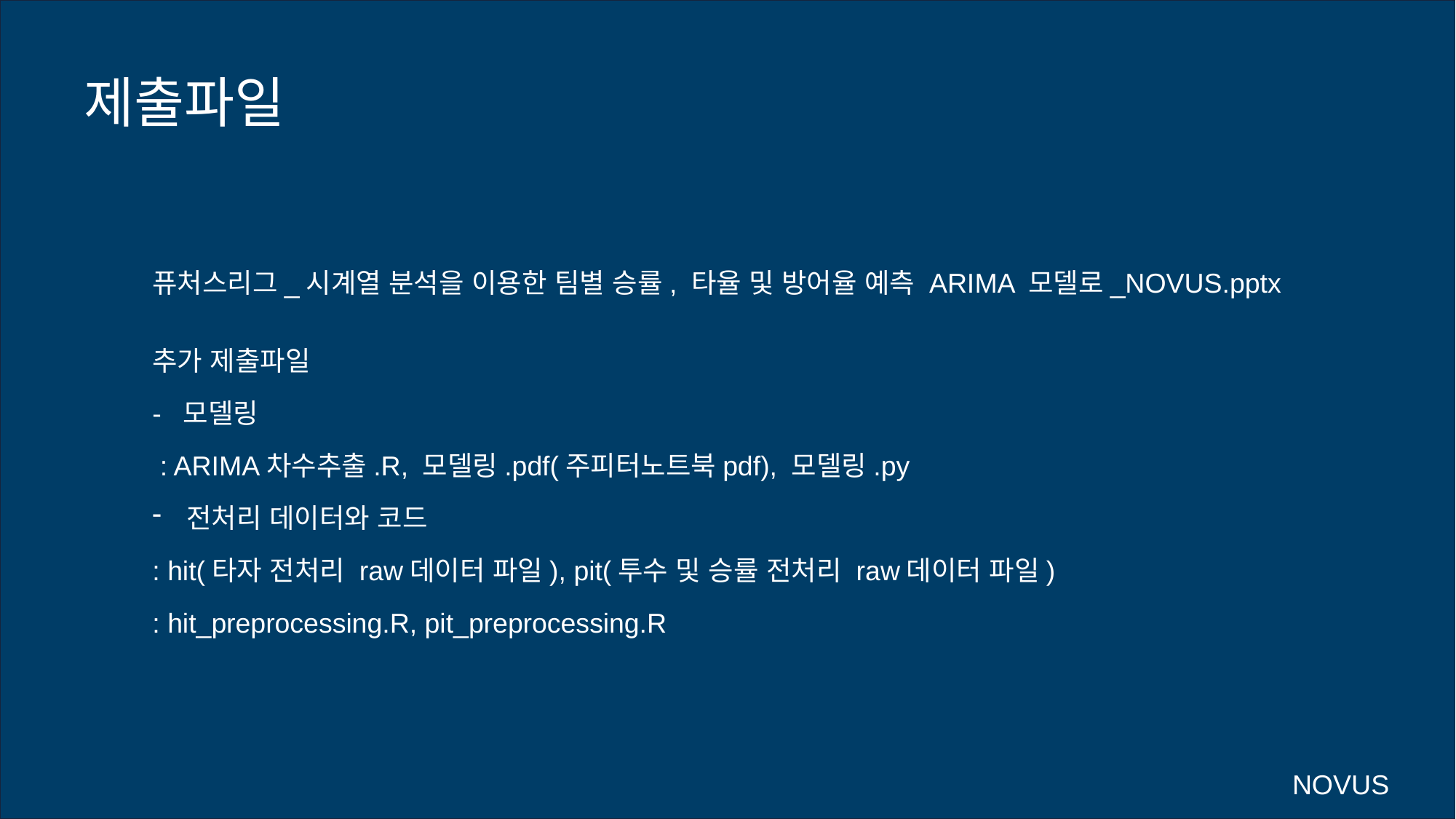

제출파일
퓨처스리그_시계열 분석을 이용한 팀별 승률, 타율 및 방어율 예측 ARIMA 모델로_NOVUS.pptx
추가 제출파일
-  모델링
 : ARIMA차수추출.R, 모델링.pdf(주피터노트북pdf), 모델링.py
전처리 데이터와 코드
: hit(타자 전처리 raw데이터 파일), pit(투수 및 승률 전처리 raw데이터 파일)
: hit_preprocessing.R, pit_preprocessing.R
NOVUS